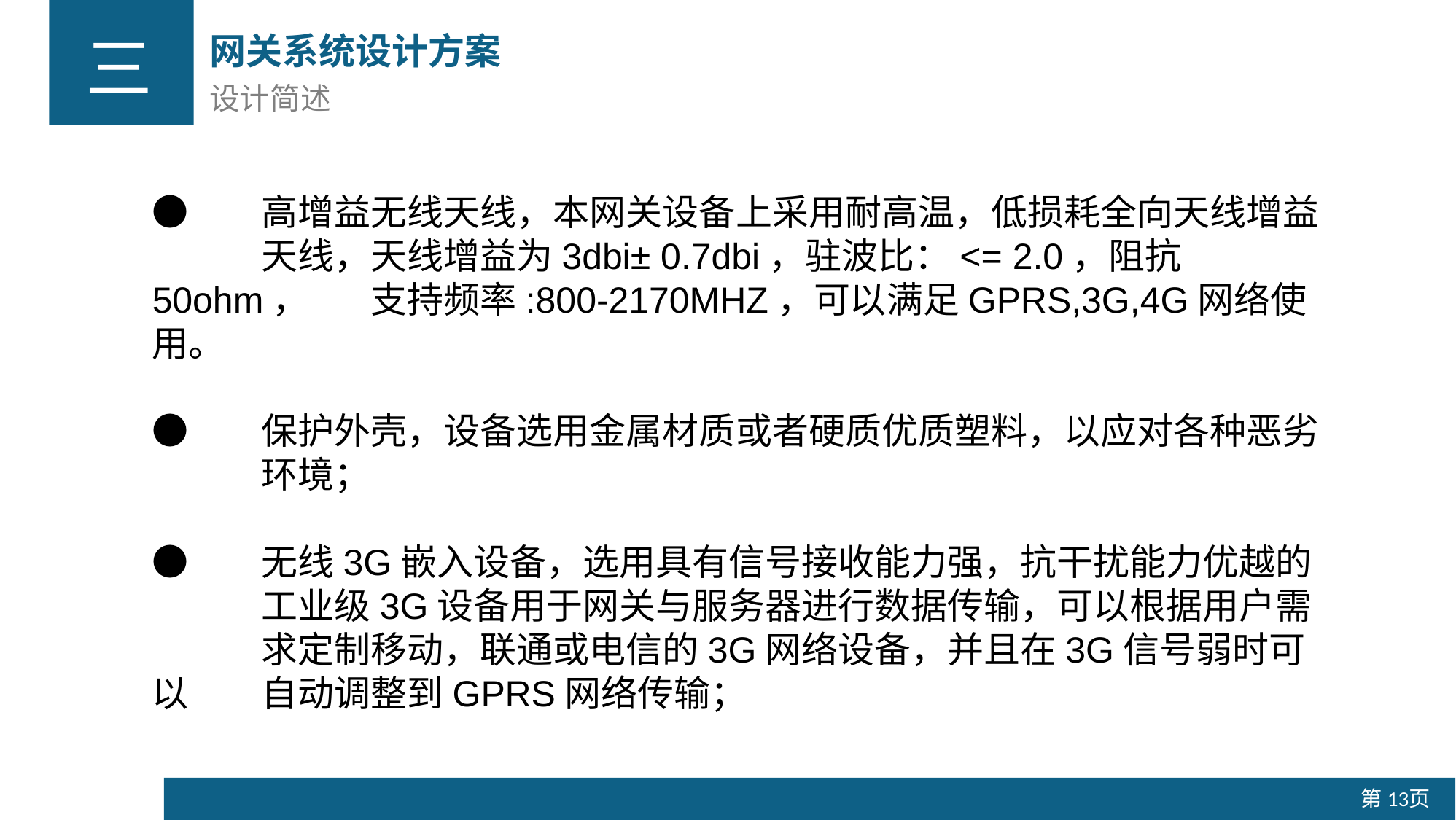

网关系统设计方案
设计简述
三
●	高增益无线天线，本网关设备上采用耐高温，低损耗全向天线增益	天线，天线增益为3dbi± 0.7dbi，驻波比：<= 2.0，阻抗50ohm，	支持频率:800-2170MHZ，可以满足GPRS,3G,4G网络使用。

●	保护外壳，设备选用金属材质或者硬质优质塑料，以应对各种恶劣	环境；

●	无线3G嵌入设备，选用具有信号接收能力强，抗干扰能力优越的	工业级3G设备用于网关与服务器进行数据传输，可以根据用户需	求定制移动，联通或电信的3G网络设备，并且在3G信号弱时可以	自动调整到GPRS网络传输；